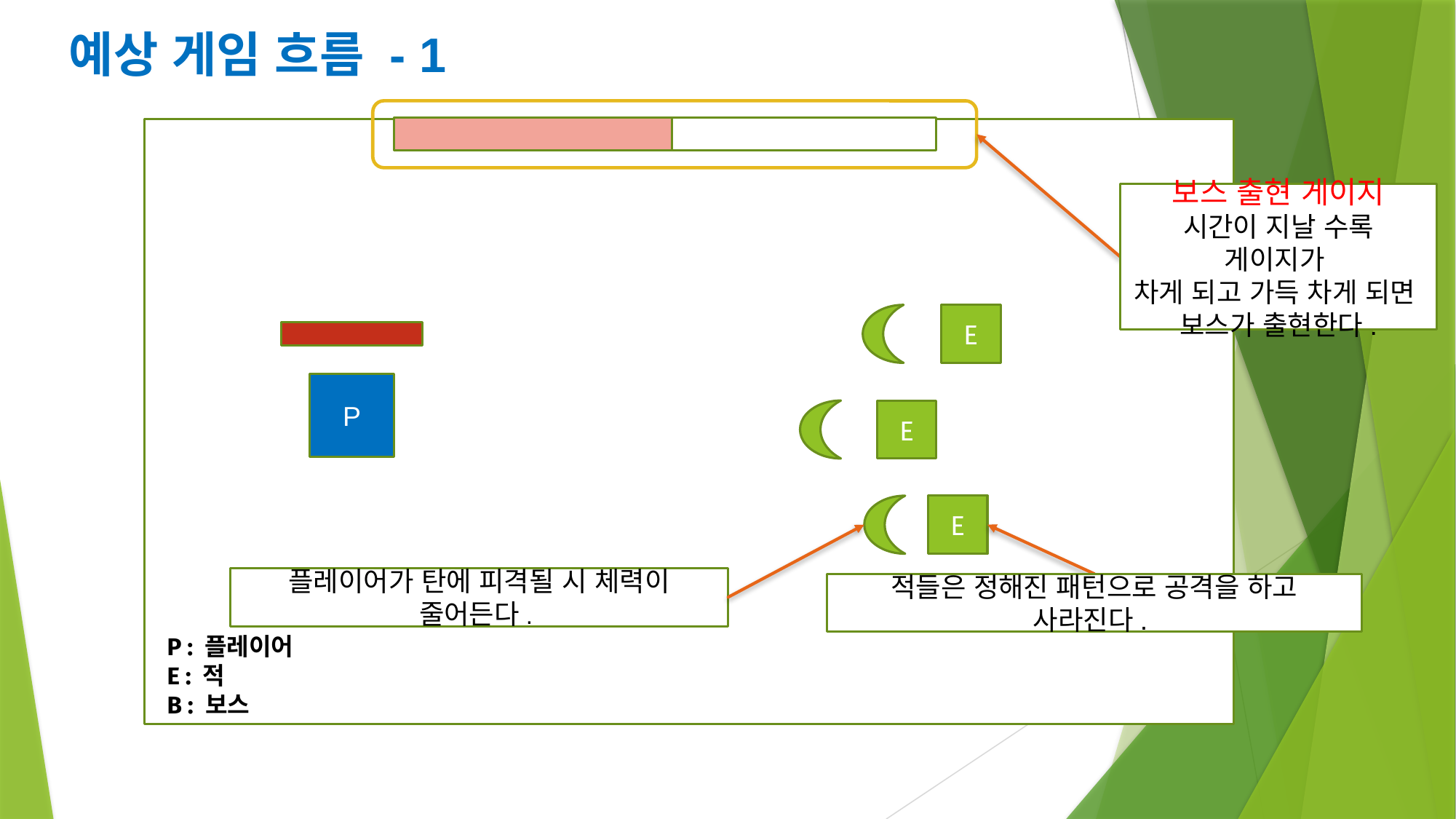

# 예상 게임 흐름 - 1

보스 출현 게이지
시간이 지날 수록 게이지가
차게 되고 가득 차게 되면
보스가 출현한다.

E

P

E
E

플레이어가 탄에 피격될 시 체력이 줄어든다.
적들은 정해진 패턴으로 공격을 하고 사라진다.
P : 플레이어
E : 적
B : 보스